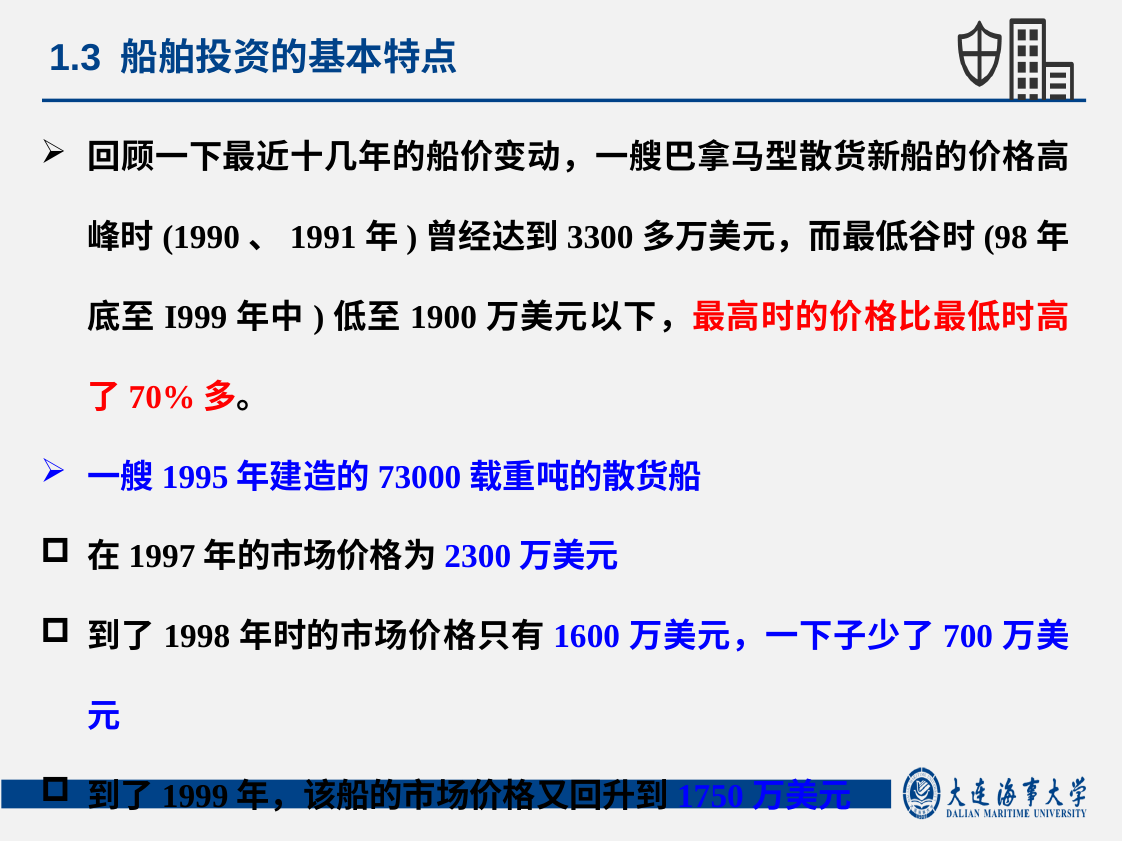

1.3 船舶投资的基本特点
回顾一下最近十几年的船价变动，一艘巴拿马型散货新船的价格高峰时(1990、1991年)曾经达到3300多万美元，而最低谷时(98年底至I999年中)低至1900万美元以下，最高时的价格比最低时高了70%多。
一艘1995年建造的73000载重吨的散货船
在1997年的市场价格为2300万美元
到了1998年时的市场价格只有1600万美元，一下子少了700万美元
到了1999年，该船的市场价格又回升到1750万美元
进入2003年该船的市场价值为1550万美元。